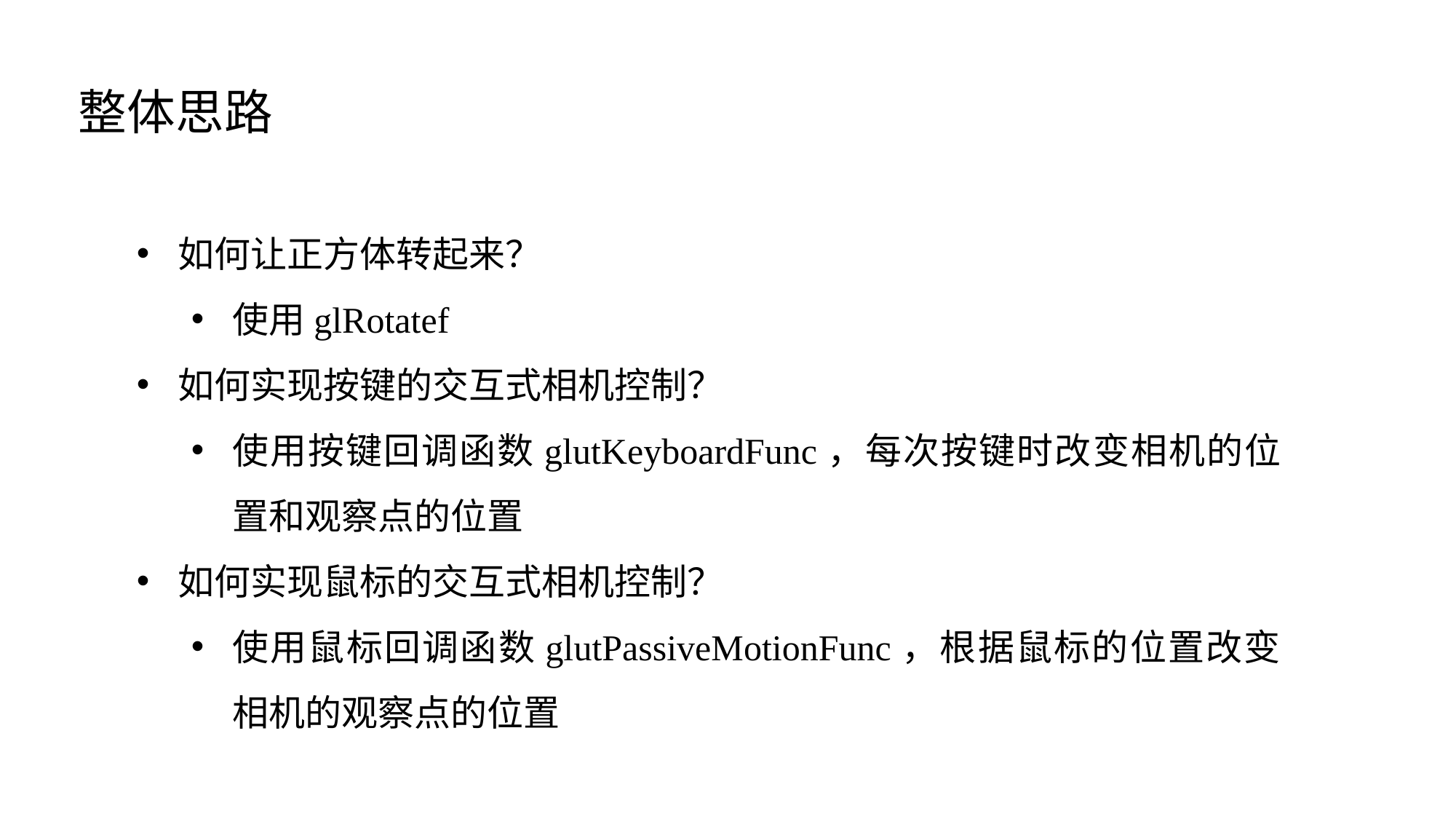

整体思路
如何让正方体转起来？
使用glRotatef
如何实现按键的交互式相机控制？
使用按键回调函数glutKeyboardFunc，每次按键时改变相机的位置和观察点的位置
如何实现鼠标的交互式相机控制？
使用鼠标回调函数glutPassiveMotionFunc，根据鼠标的位置改变相机的观察点的位置